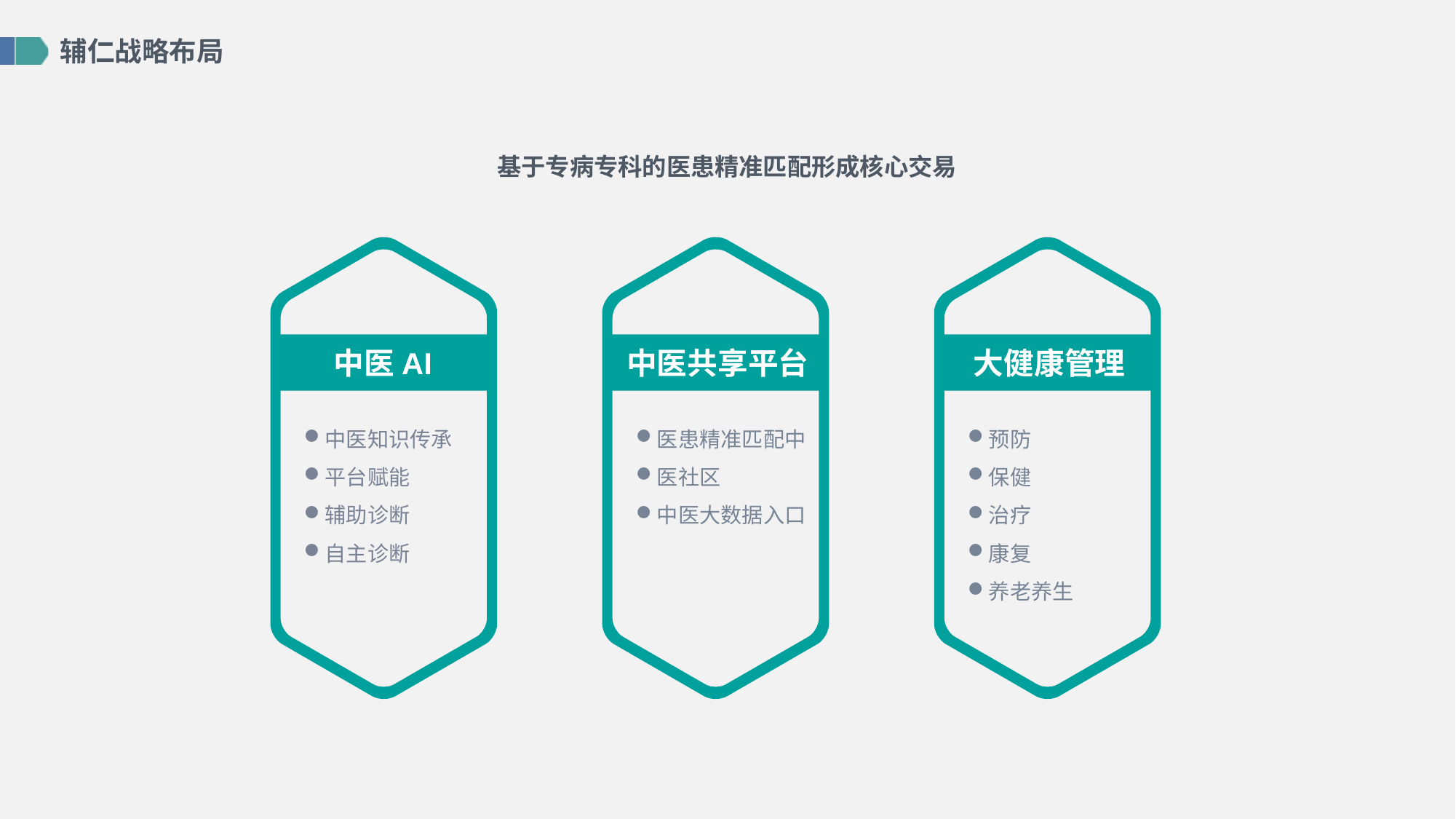

辅仁战略布局
基于专病专科的医患精准匹配形成核心交易

中医AI
中医知识传承
平台赋能
辅助诊断
自主诊断

中医共享平台
医患精准匹配中
医社区
中医大数据入口

大健康管理
预防
保健
治疗
康复
养老养生